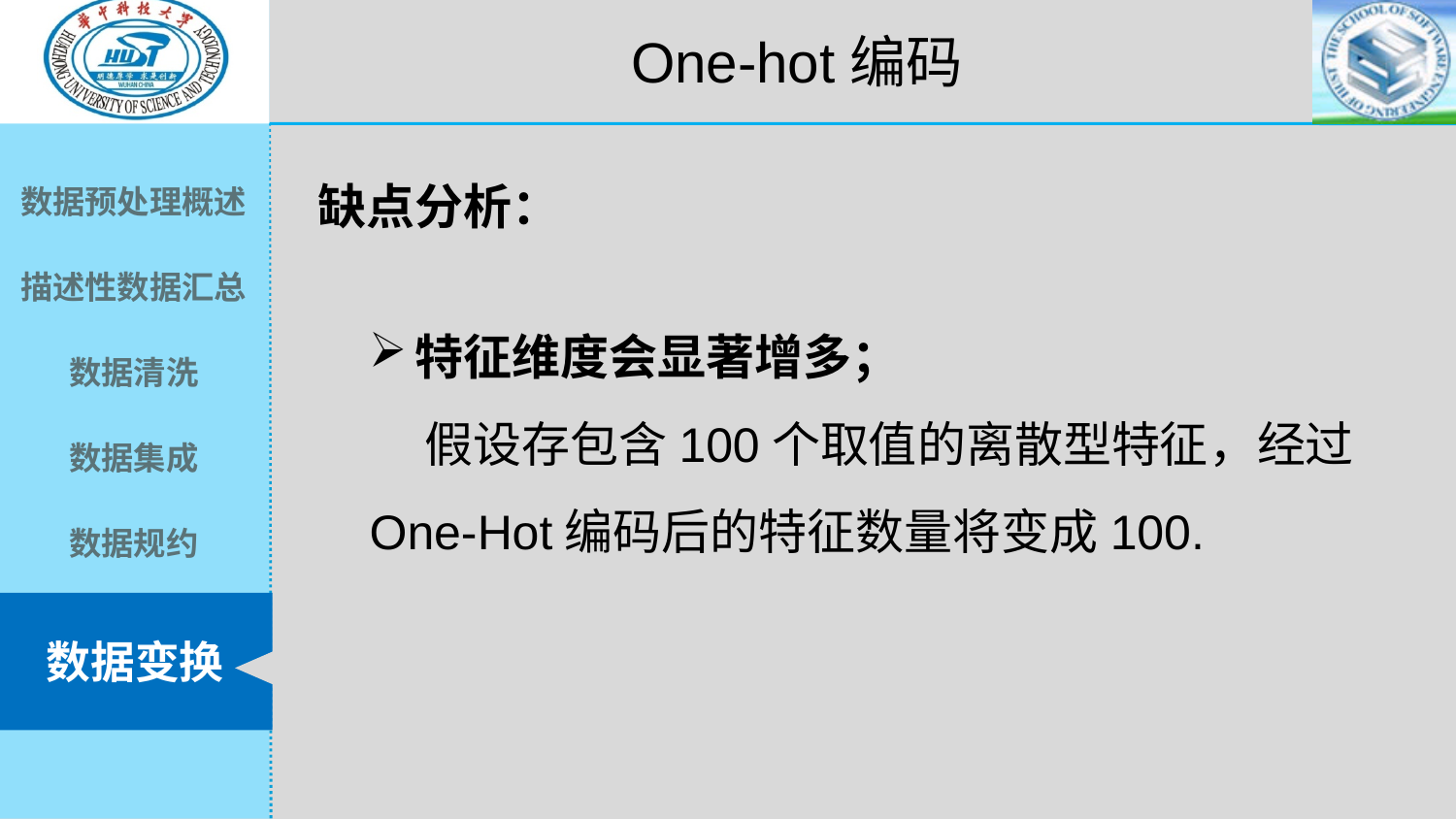

One-hot编码
缺点分析：
特征维度会显著增多；
    假设存包含100个取值的离散型特征，经过One-Hot编码后的特征数量将变成100.